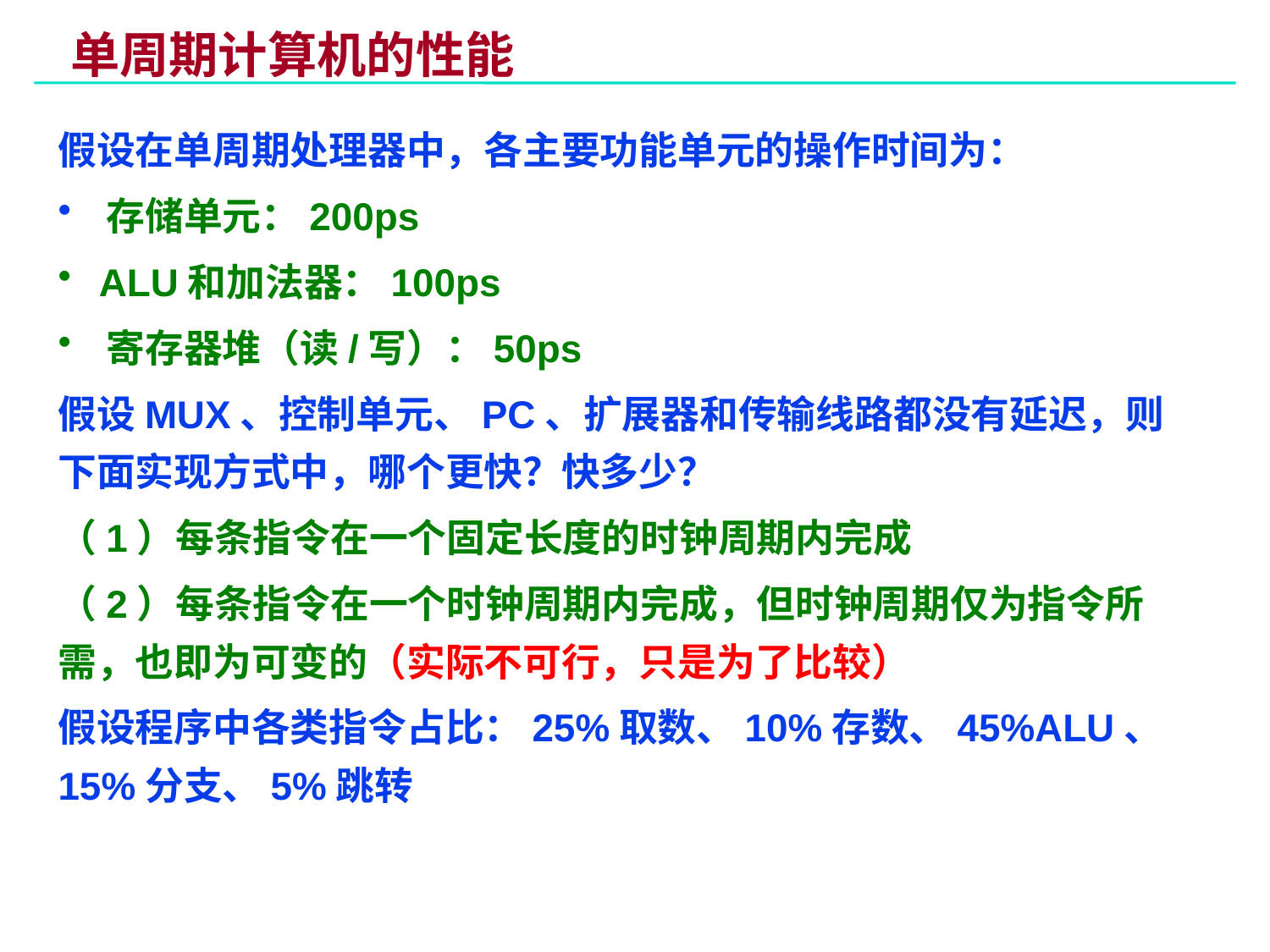

# 单周期计算机的性能
假设在单周期处理器中，各主要功能单元的操作时间为：
 存储单元：200ps
 ALU和加法器：100ps
 寄存器堆（读/写）：50ps
假设MUX、控制单元、PC、扩展器和传输线路都没有延迟，则下面实现方式中，哪个更快？快多少？
（1）每条指令在一个固定长度的时钟周期内完成
（2）每条指令在一个时钟周期内完成，但时钟周期仅为指令所需，也即为可变的（实际不可行，只是为了比较）
假设程序中各类指令占比：25%取数、10%存数、45%ALU、15%分支、5%跳转